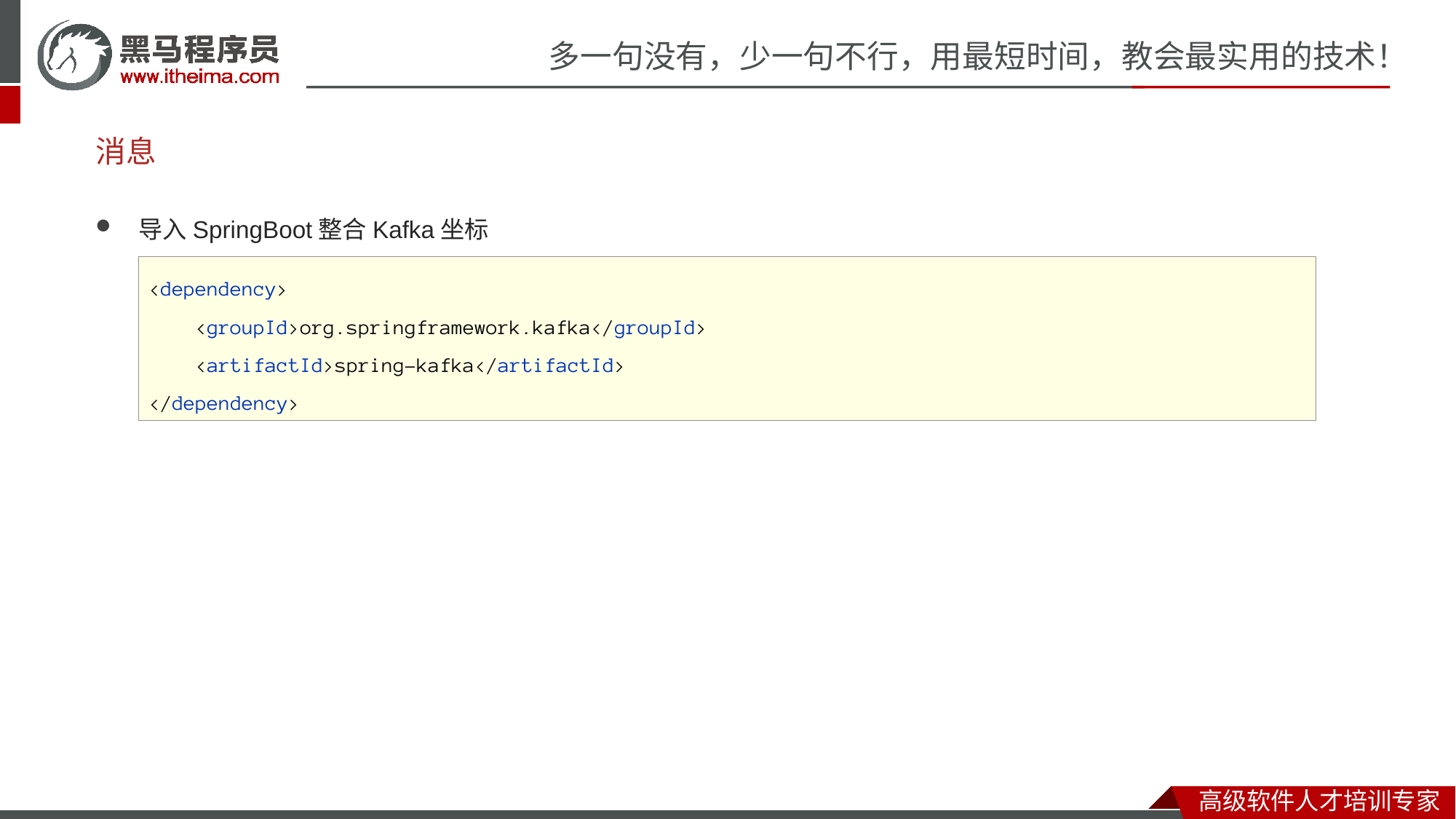

# 消息
导入SpringBoot整合Kafka坐标
<dependency>
    <groupId>org.springframework.kafka</groupId>
    <artifactId>spring-kafka</artifactId>
</dependency>